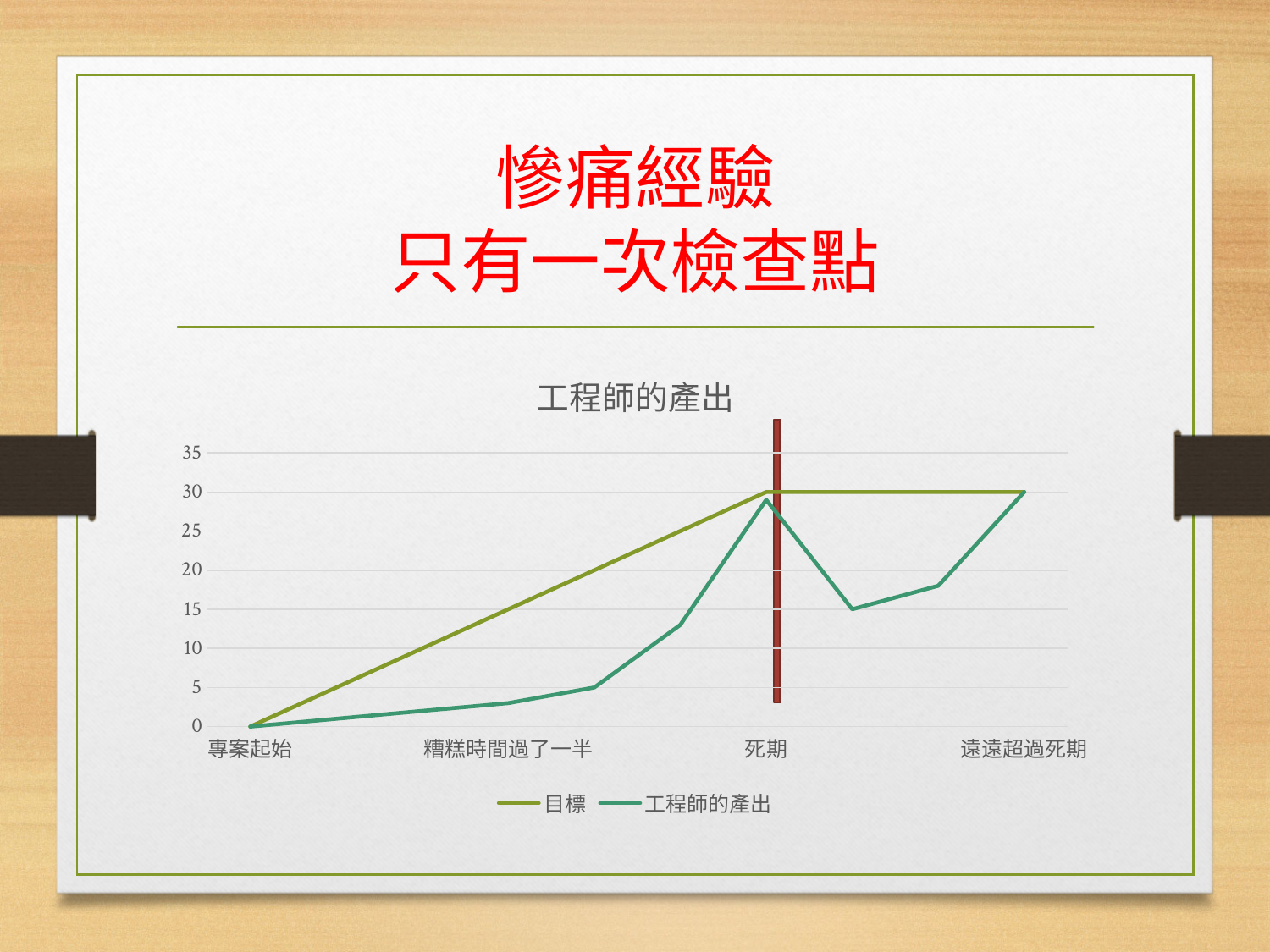

# 慘痛經驗 只有一次檢查點

### Chart: 工程師的產出

| Category | 目標 | 工程師的產出 |
|---|---|---|
| 專案起始 | 0.0 | 0.0 |
|  | 5.0 | 1.0 |
|  | 10.0 | 2.0 |
| 糟糕時間過了一半 | 15.0 | 3.0 |
|  | 20.0 | 5.0 |
|  | 25.0 | 13.0 |
| 死期 | 30.0 | 29.0 |
|  | 30.0 | 15.0 |
|  | 30.0 | 18.0 |
| 遠遠超過死期 | 30.0 | 30.0 |